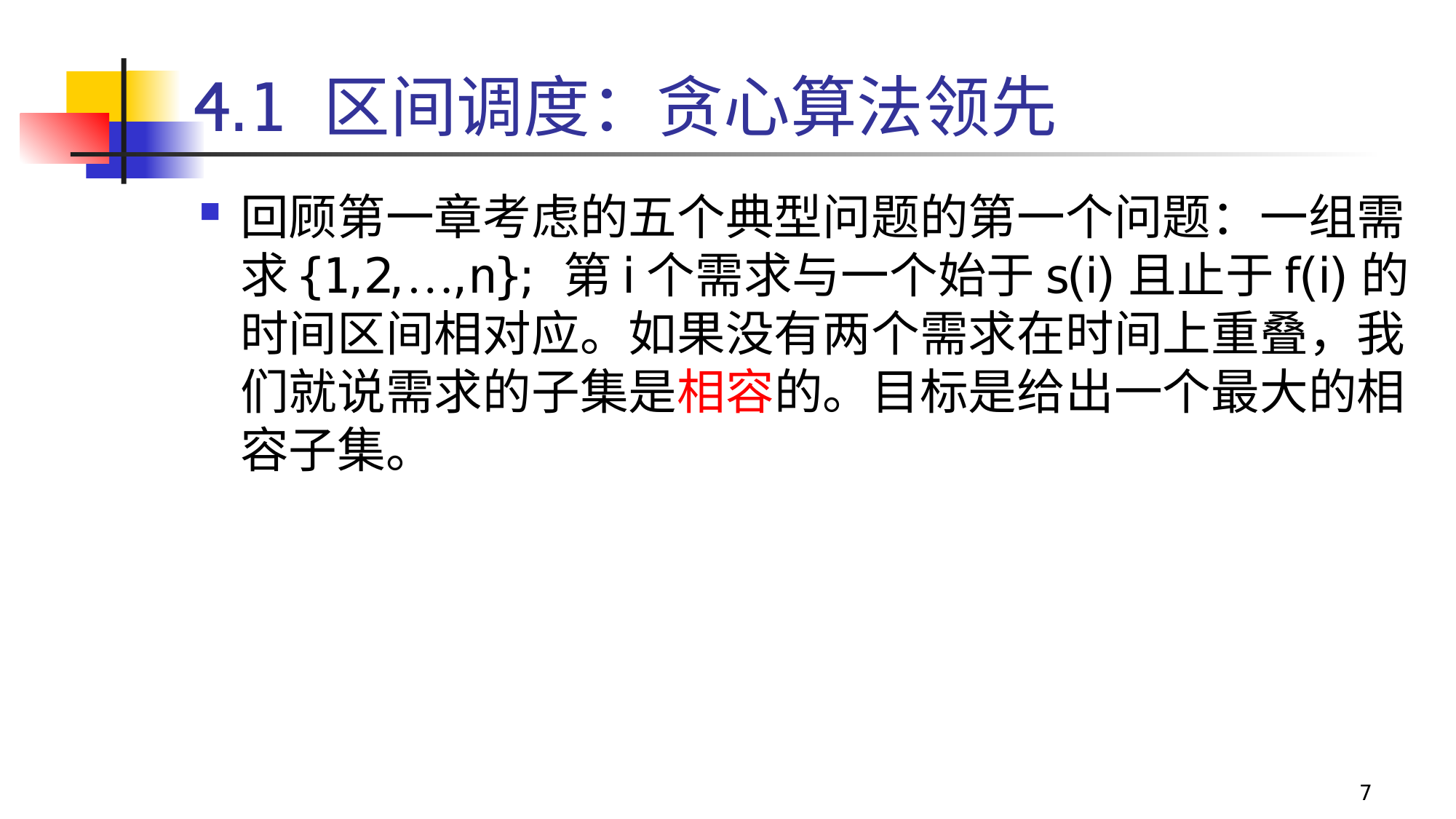

# 4.1 区间调度：贪心算法领先
回顾第一章考虑的五个典型问题的第一个问题：一组需求{1,2,…,n}; 第i个需求与一个始于s(i)且止于f(i)的时间区间相对应。如果没有两个需求在时间上重叠，我们就说需求的子集是相容的。目标是给出一个最大的相容子集。
7